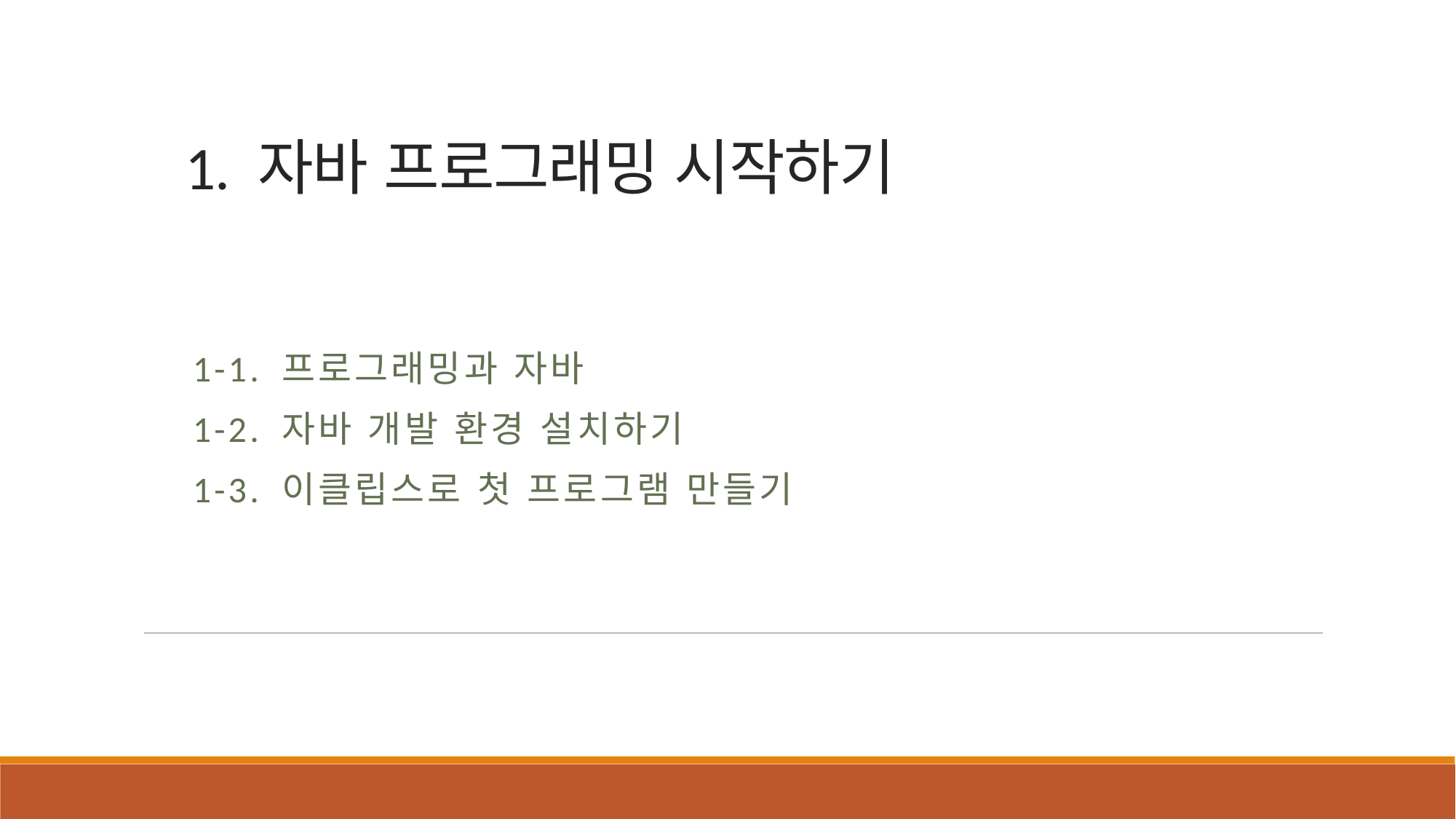

# 1. 자바 프로그래밍 시작하기
1-1. 프로그래밍과 자바
1-2. 자바 개발 환경 설치하기
1-3. 이클립스로 첫 프로그램 만들기